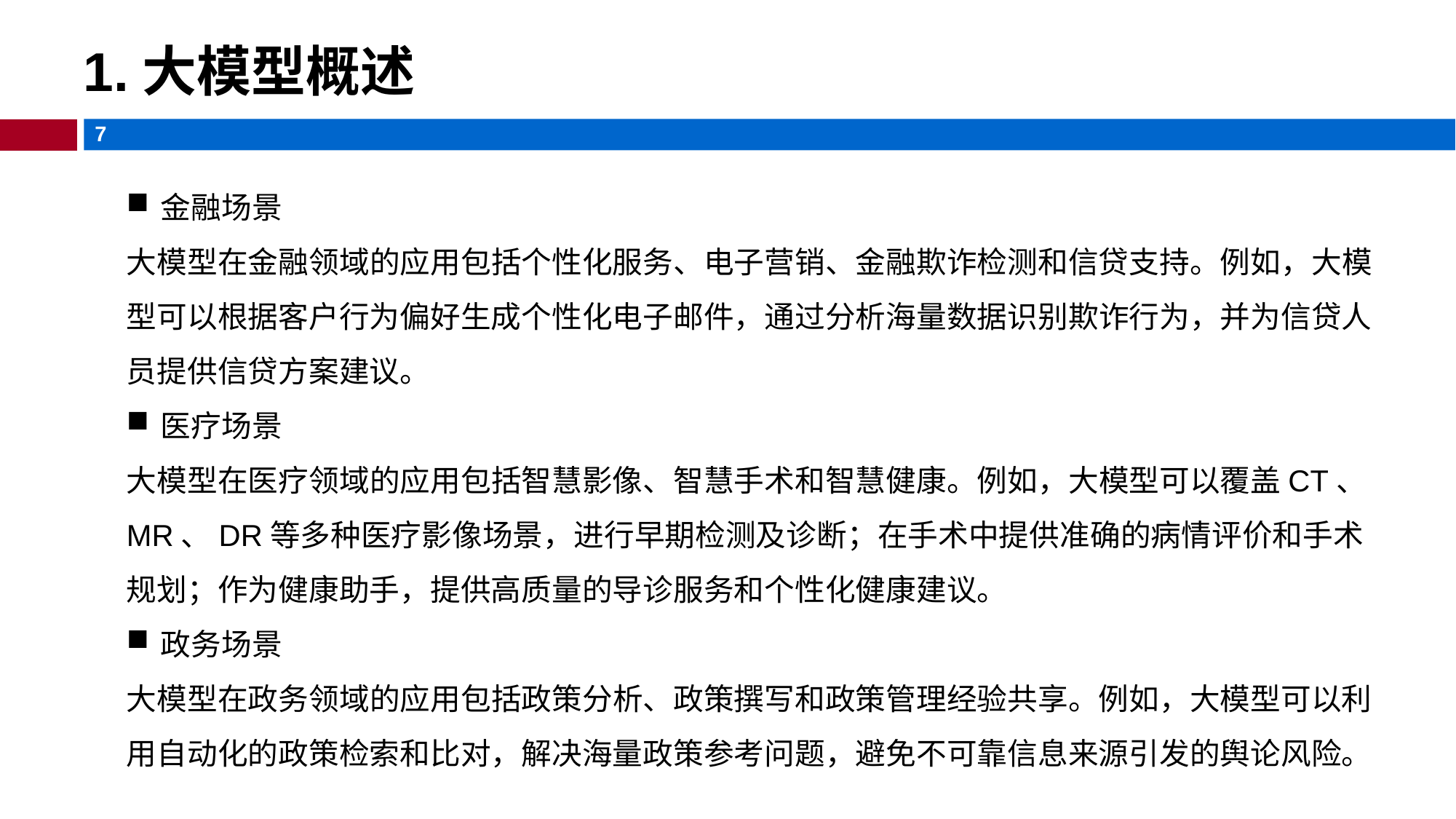

# 1.大模型概述
金融场景
大模型在金融领域的应用包括个性化服务、电子营销、金融欺诈检测和信贷支持。例如，大模型可以根据客户行为偏好生成个性化电子邮件，通过分析海量数据识别欺诈行为，并为信贷人员提供信贷方案建议‌。
医疗场景
大模型在医疗领域的应用包括智慧影像、智慧手术和智慧健康。例如，大模型可以覆盖CT、MR、DR等多种医疗影像场景，进行早期检测及诊断；在手术中提供准确的病情评价和手术规划；作为健康助手，提供高质量的导诊服务和个性化健康建议‌。
政务场景
大模型在政务领域的应用包括政策分析、政策撰写和政策管理经验共享。例如，大模型可以利用自动化的政策检索和比对，解决海量政策参考问题，避免不可靠信息来源引发的舆论风险‌。